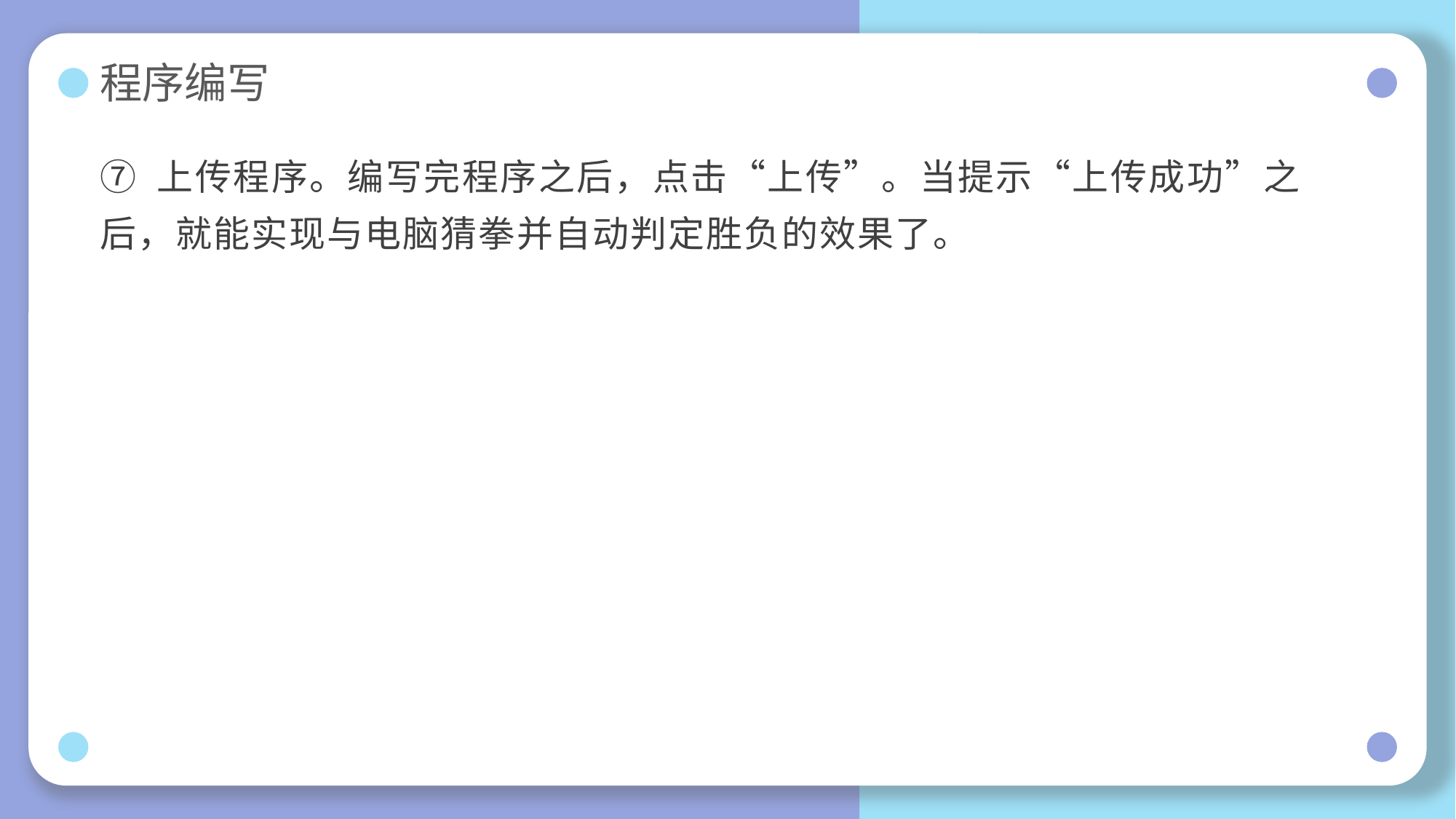

# 程序编写
⑦ 上传程序。编写完程序之后，点击“上传”。当提示“上传成功”之后，就能实现与电脑猜拳并自动判定胜负的效果了。